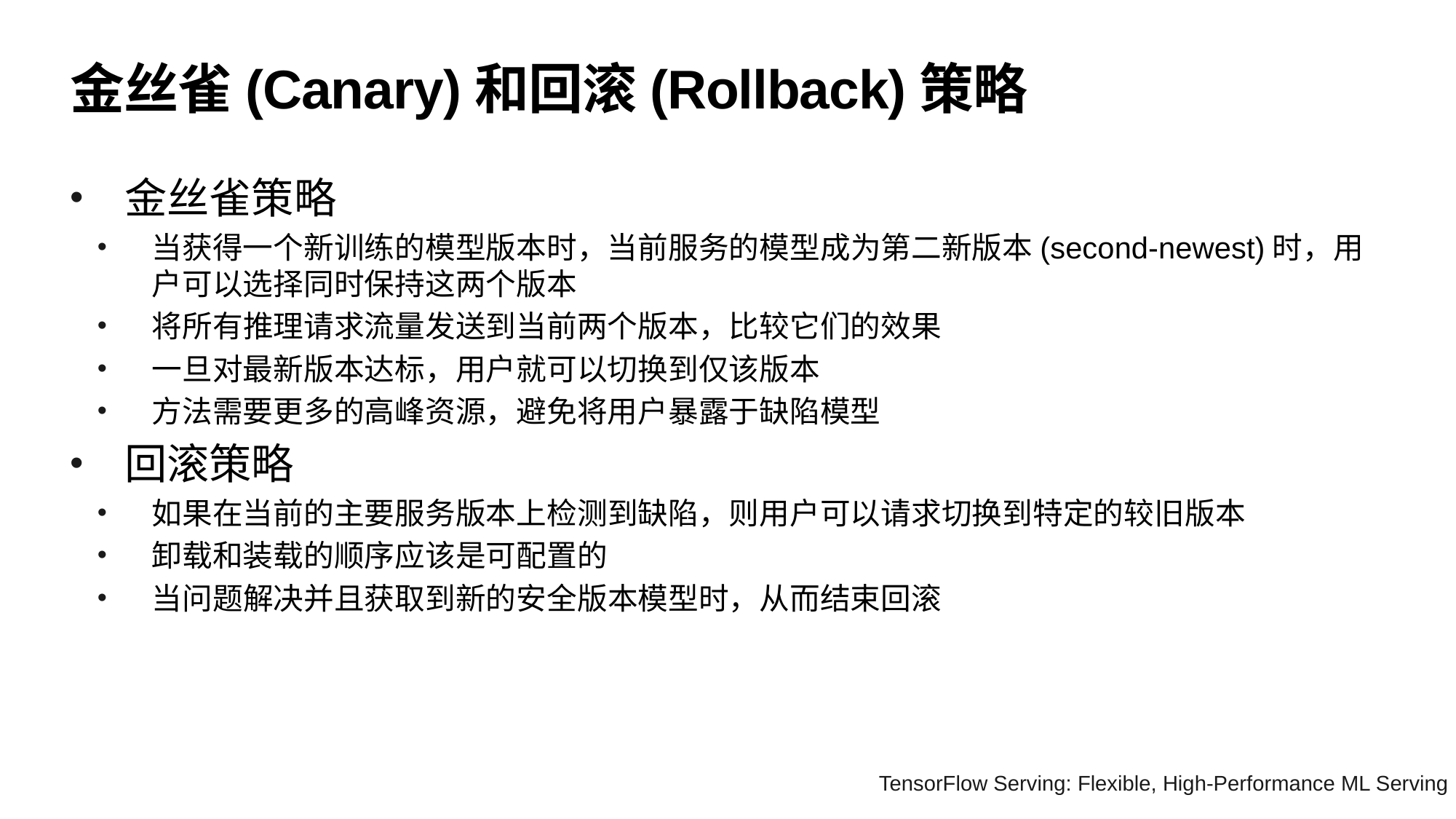

# 金丝雀(Canary)和回滚(Rollback)策略
金丝雀策略
当获得一个新训练的模型版本时，当前服务的模型成为第二新版本(second-newest)时，用户可以选择同时保持这两个版本
将所有推理请求流量发送到当前两个版本，比较它们的效果
一旦对最新版本达标，用户就可以切换到仅该版本
方法需要更多的高峰资源，避免将用户暴露于缺陷模型
回滚策略
如果在当前的主要服务版本上检测到缺陷，则用户可以请求切换到特定的较旧版本
卸载和装载的顺序应该是可配置的
当问题解决并且获取到新的安全版本模型时，从而结束回滚
TensorFlow Serving: Flexible, High-Performance ML Serving